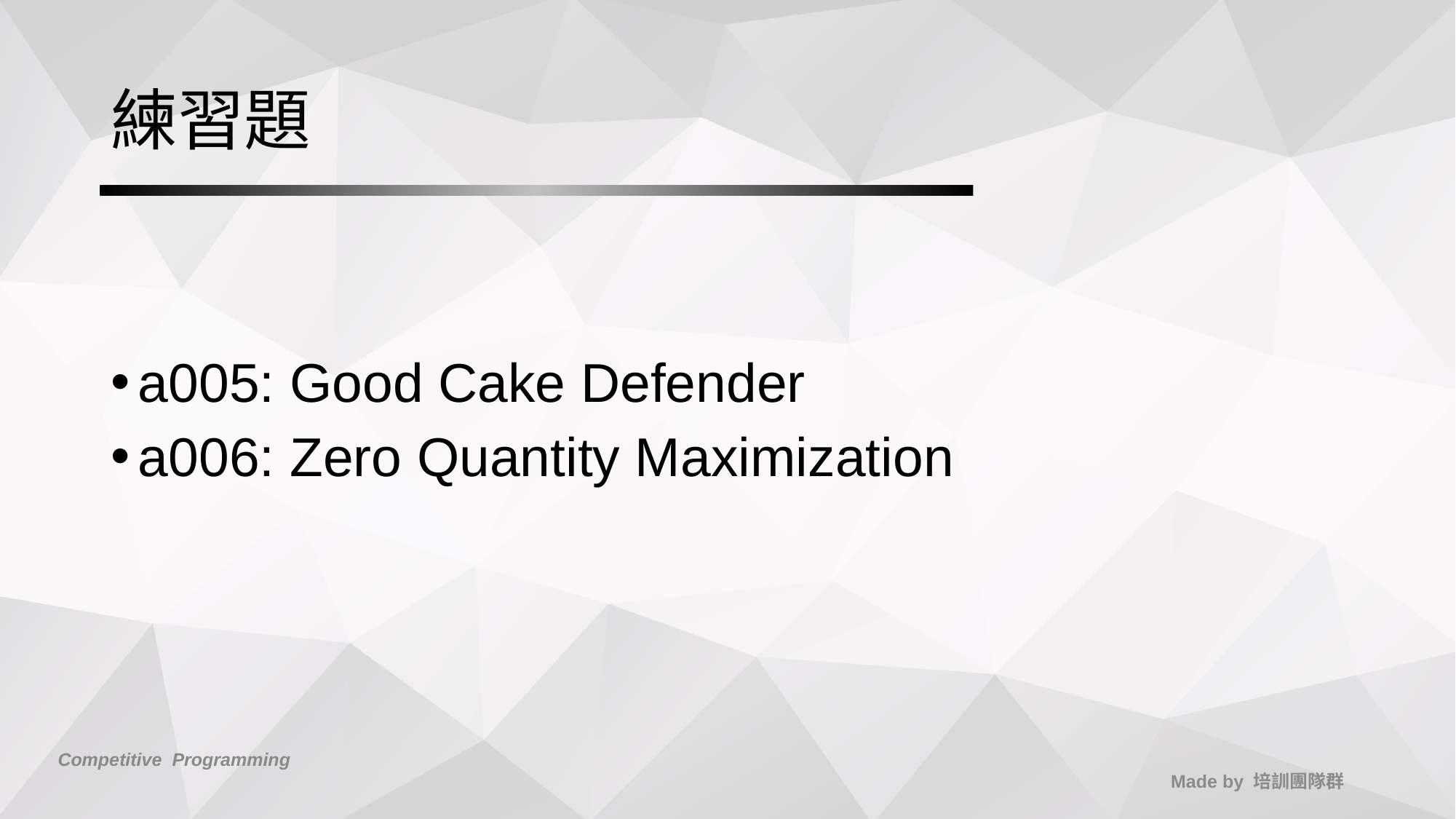

# 練習題
a005: Good Cake Defender
a006: Zero Quantity Maximization